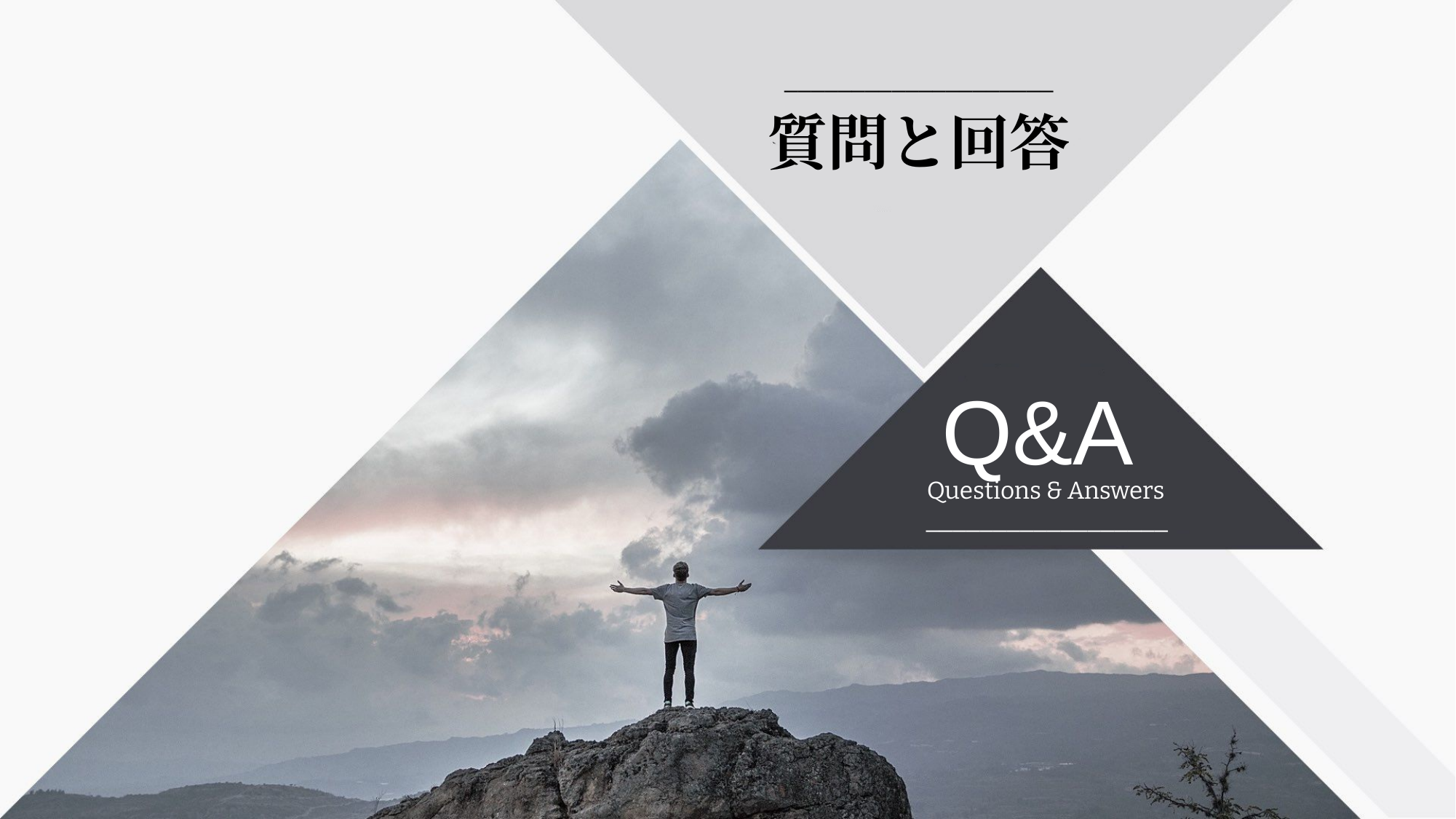

____________________
質問と回答
Q&A
Questions & Answers
__________________